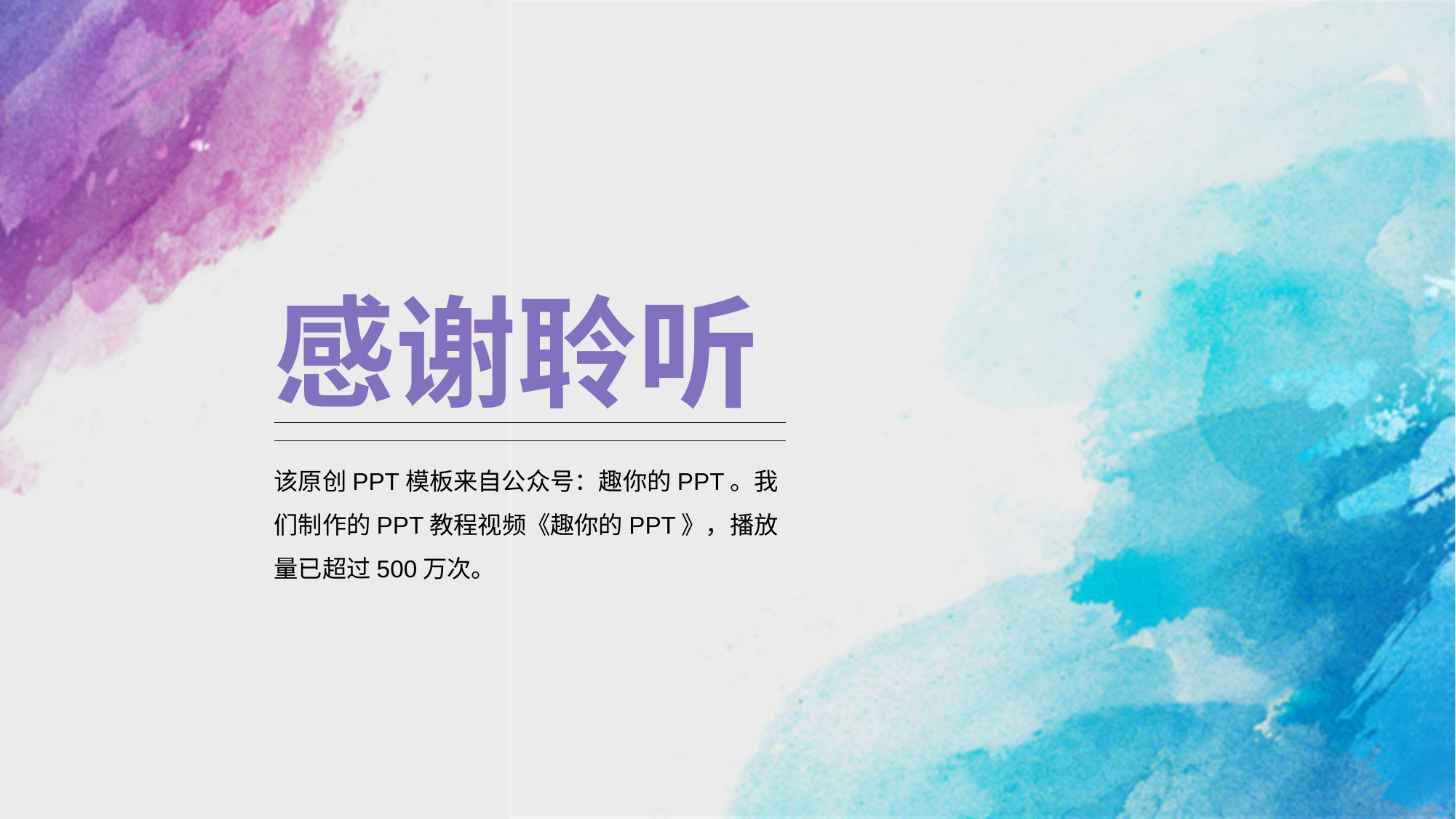

感谢聆听
该原创PPT模板来自公众号：趣你的PPT。我们制作的PPT教程视频《趣你的PPT》，播放量已超过500万次。